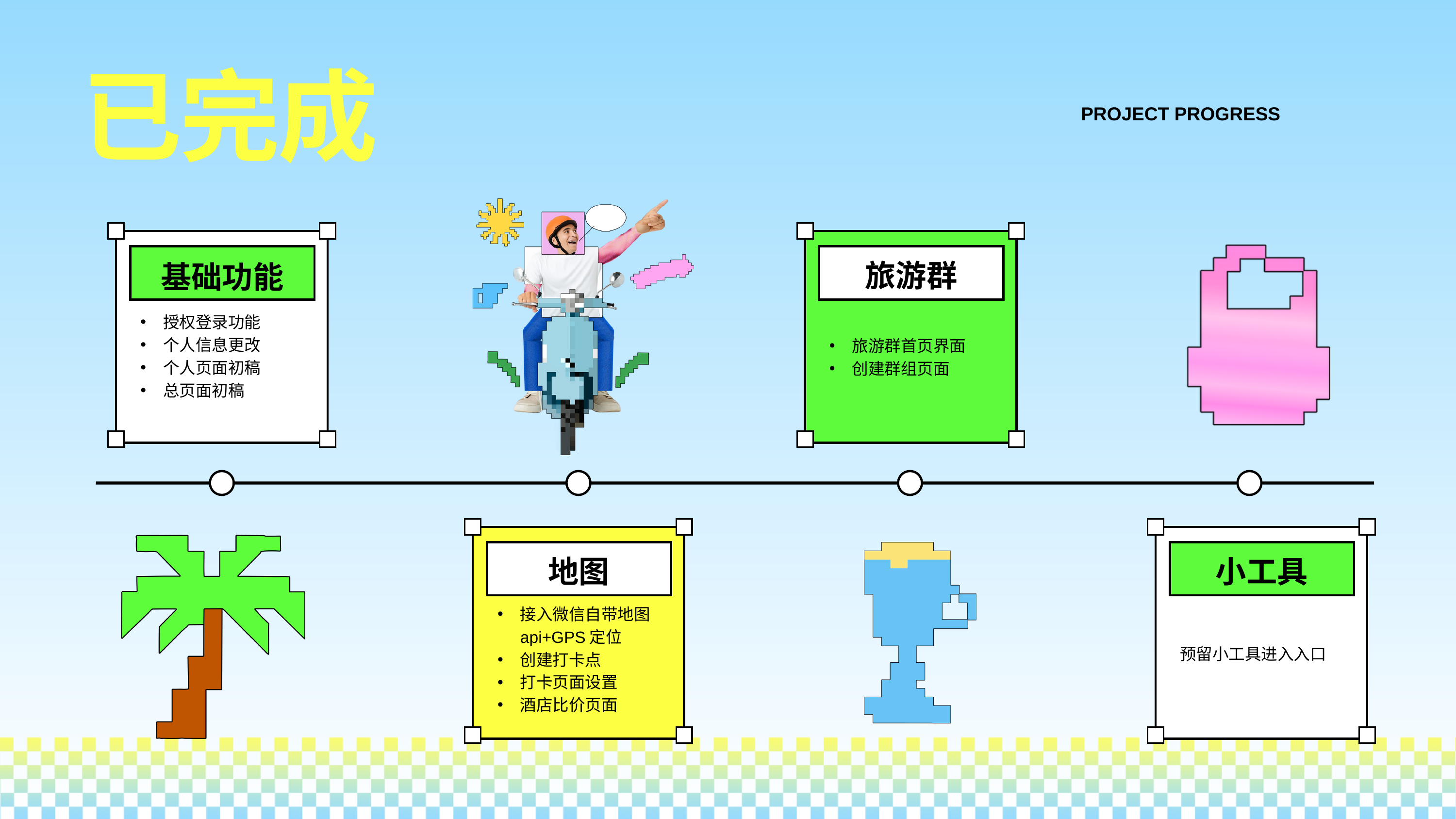

已完成
PROJECT PROGRESS

基础功能
授权登录功能
个人信息更改
个人页面初稿
总页面初稿

旅游群
旅游群首页界面
创建群组页面

地图
小工具
接入微信自带地图api+GPS定位
创建打卡点
打卡页面设置
酒店比价页面
预留小工具进入入口